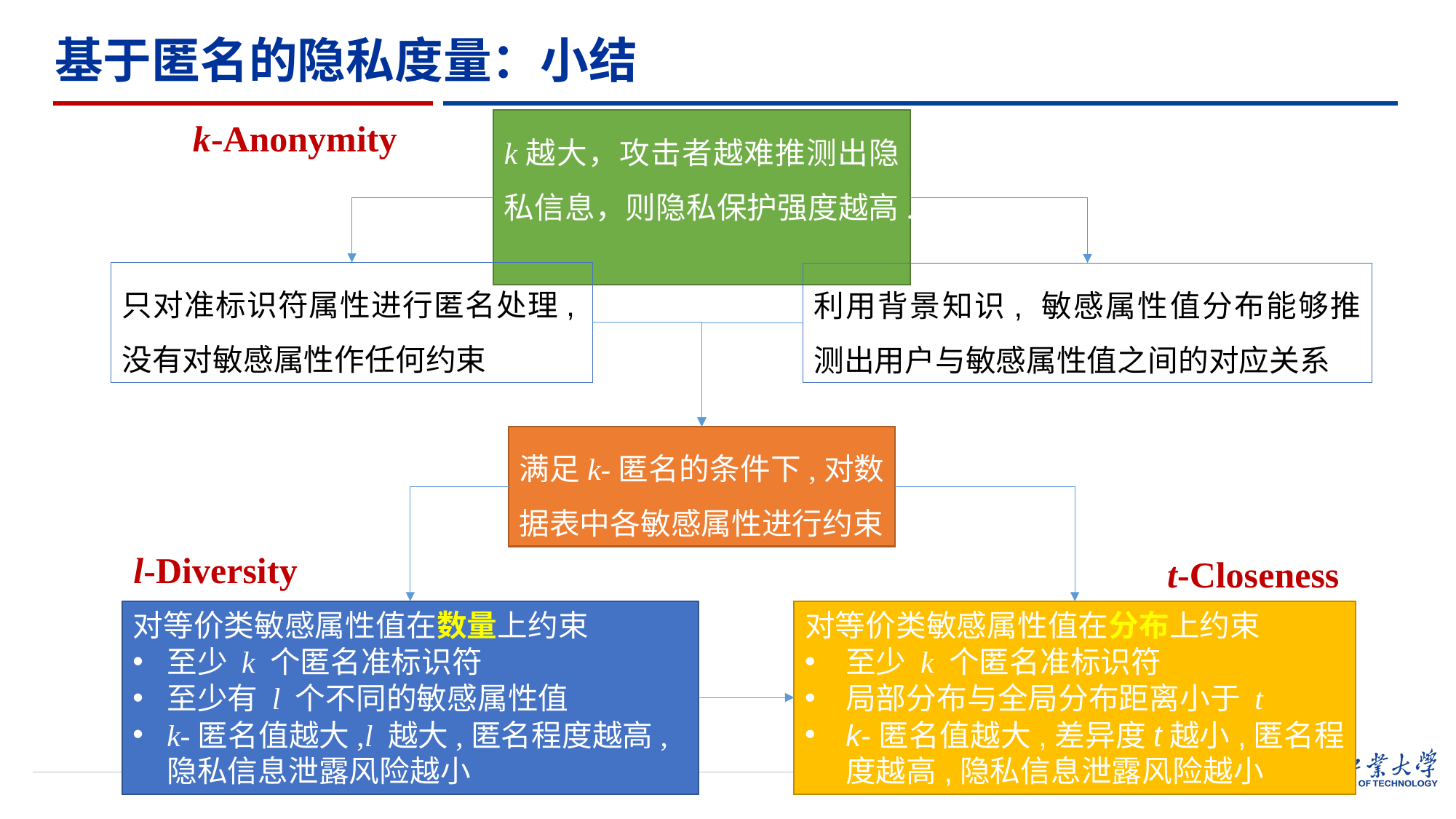

基于匿名的隐私度量：小结
k-Anonymity
k越大，攻击者越难推测出隐私信息，则隐私保护强度越高.
只对准标识符属性进行匿名处理,没有对敏感属性作任何约束
利用背景知识, 敏感属性值分布能够推测出用户与敏感属性值之间的对应关系
满足k-匿名的条件下,对数据表中各敏感属性进行约束
l-Diversity
t-Closeness
对等价类敏感属性值在数量上约束
至少 k 个匿名准标识符
至少有 l 个不同的敏感属性值
k-匿名值越大,l 越大,匿名程度越高,隐私信息泄露风险越小
对等价类敏感属性值在分布上约束
至少 k 个匿名准标识符
局部分布与全局分布距离小于 t
k-匿名值越大,差异度t越小,匿名程度越高,隐私信息泄露风险越小